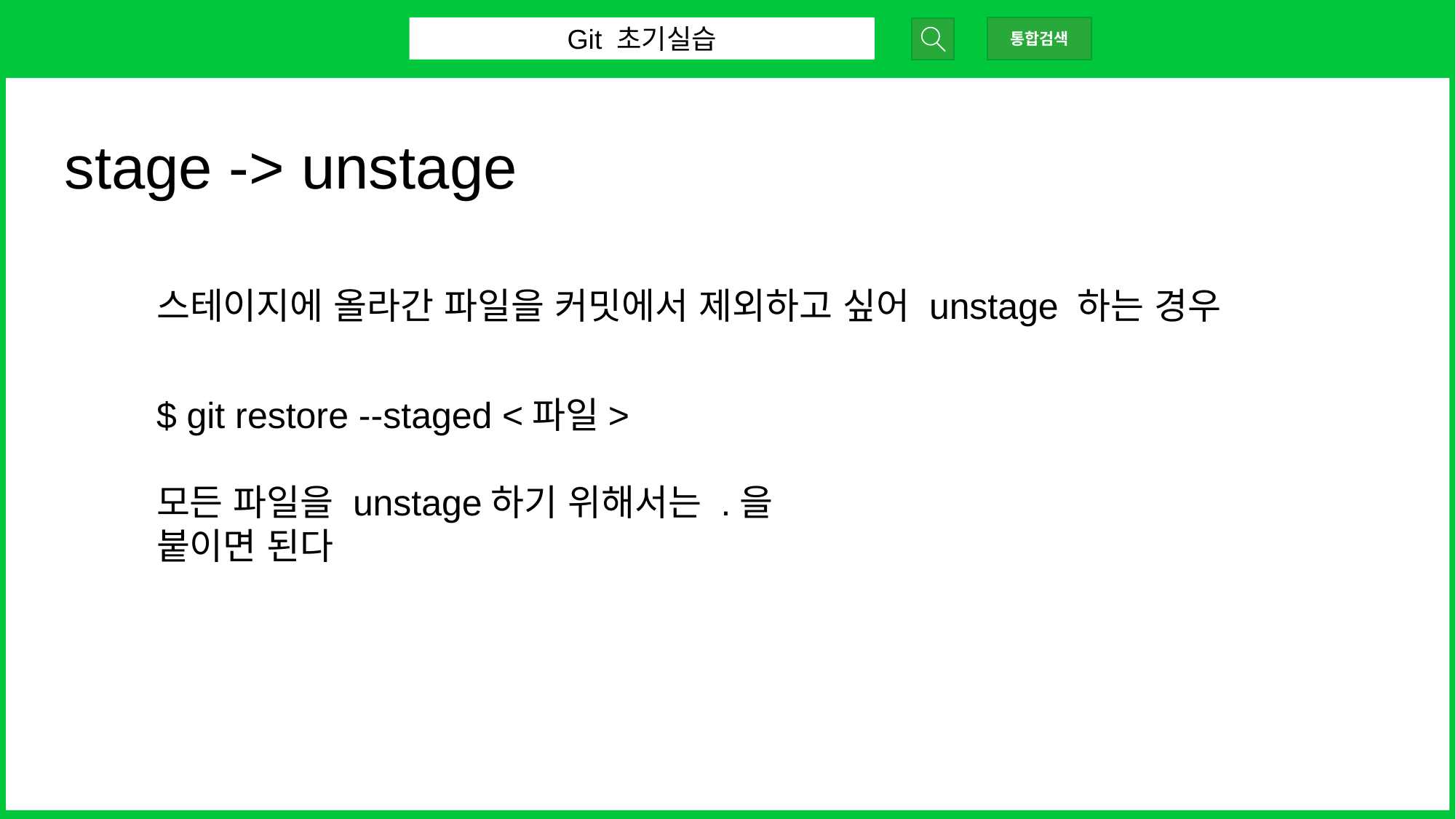

Git 초기실습
통합검색

stage -> unstage
스테이지에 올라간 파일을 커밋에서 제외하고 싶어 unstage 하는 경우
$ git restore --staged <파일>

모든 파일을 unstage하기 위해서는 .을 붙이면 된다